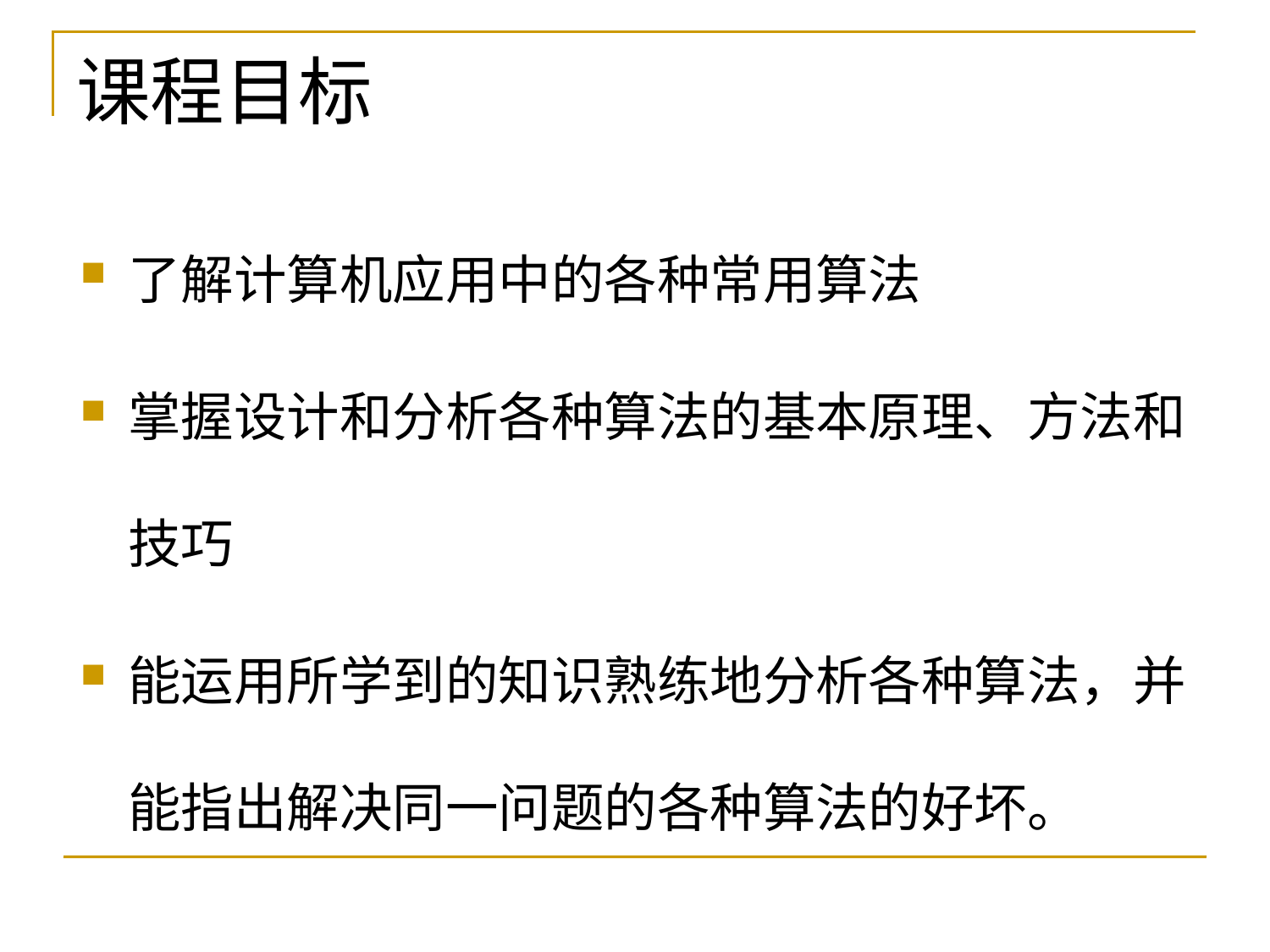

# 课程目标
了解计算机应用中的各种常用算法
掌握设计和分析各种算法的基本原理、方法和技巧
能运用所学到的知识熟练地分析各种算法，并能指出解决同一问题的各种算法的好坏。